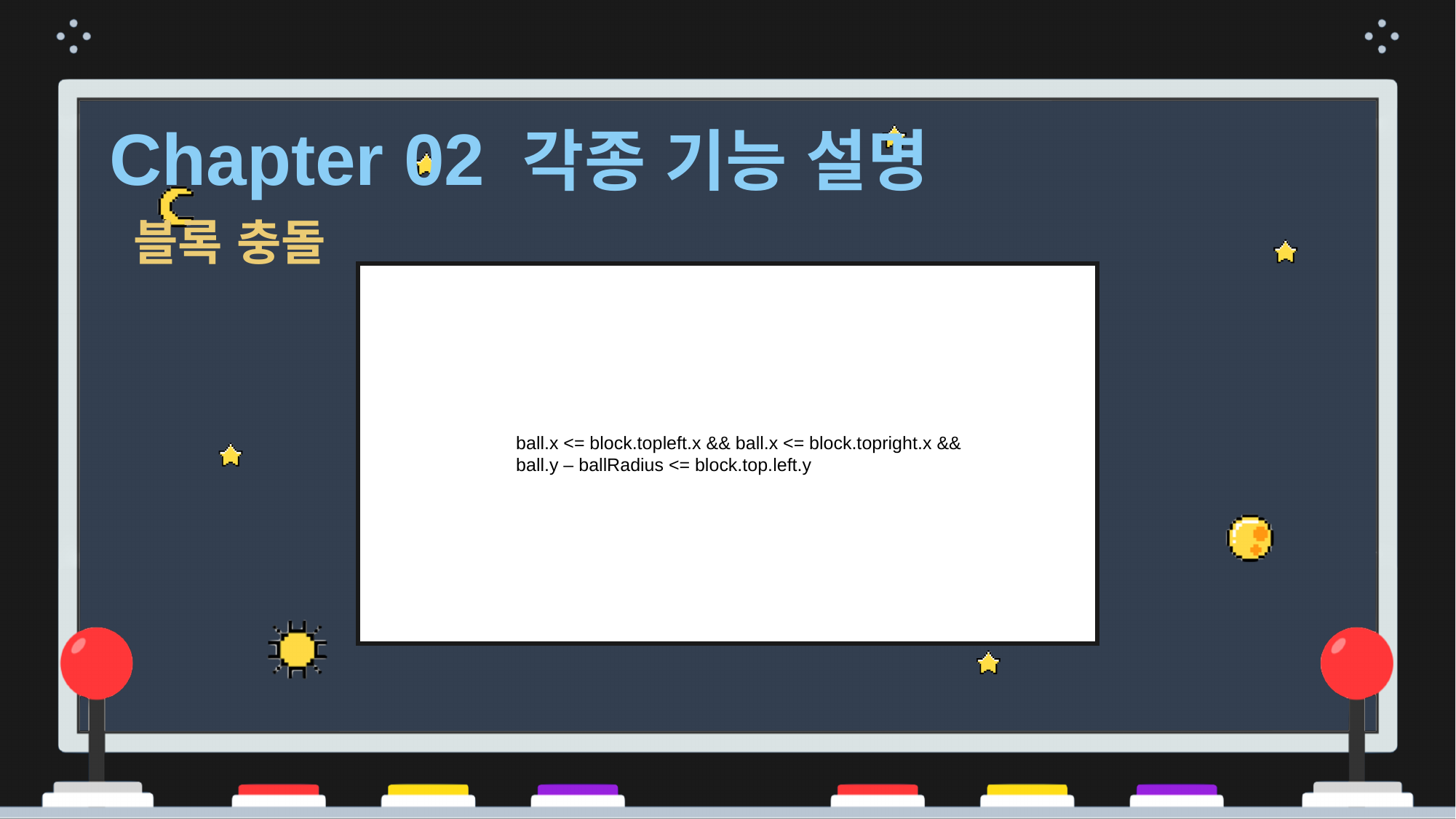

Chapter 02 각종 기능 설명
블록 충돌

ball.x <= block.topleft.x && ball.x <= block.topright.x &&
ball.y – ballRadius <= block.top.left.y